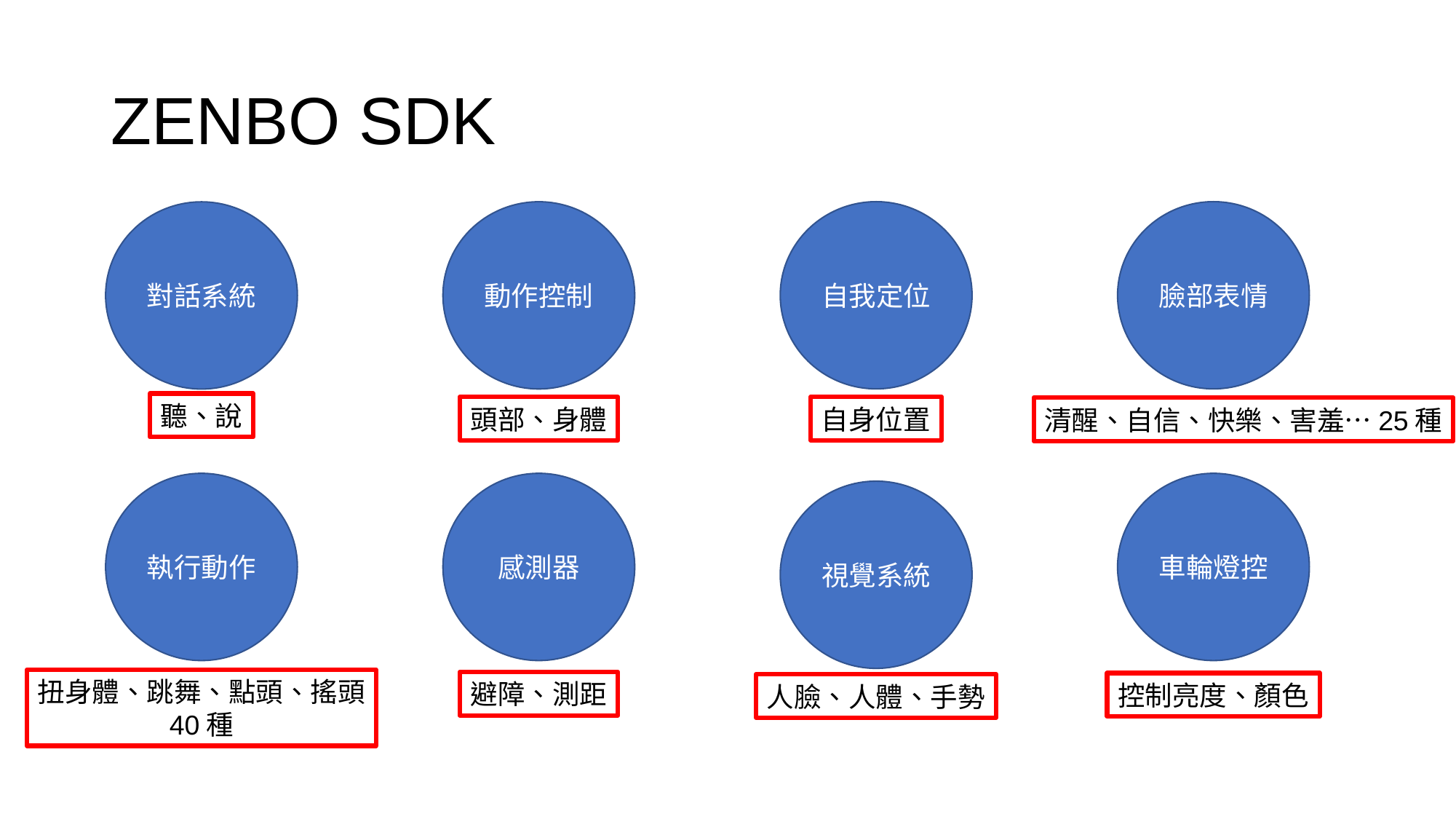

# ZENBO SDK
臉部表情
自我定位
動作控制
對話系統
聽、說
自身位置
頭部、身體
清醒、自信、快樂、害羞…25種
車輪燈控
執行動作
感測器
視覺系統
扭身體、跳舞、點頭、搖頭
40種
避障、測距
控制亮度、顏色
人臉、人體、手勢